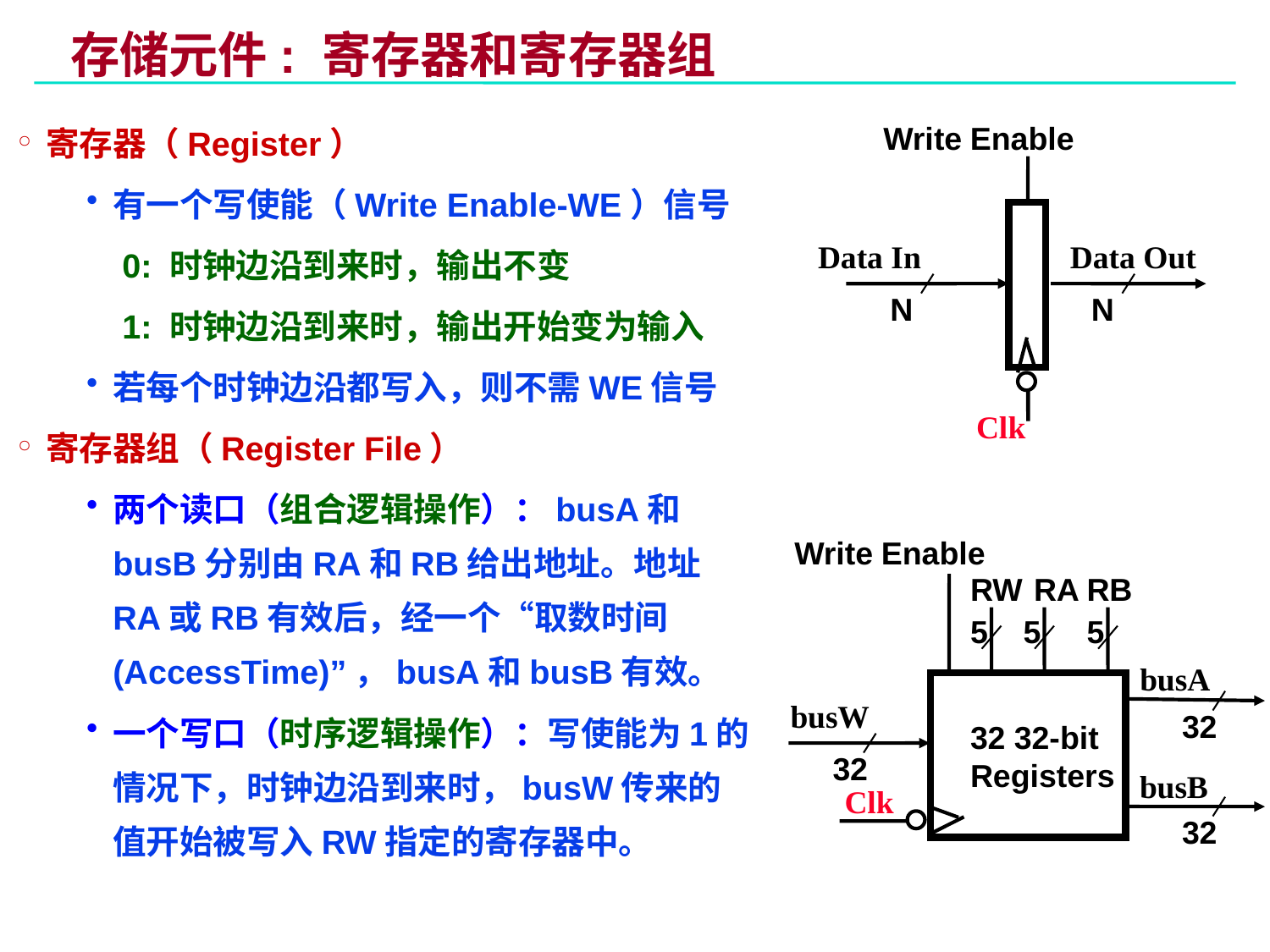

# 存储元件: 寄存器和寄存器组
寄存器（Register）
有一个写使能（Write Enable-WE）信号
	 0: 时钟边沿到来时，输出不变
	 1: 时钟边沿到来时，输出开始变为输入
若每个时钟边沿都写入，则不需WE信号
寄存器组（Register File）
两个读口（组合逻辑操作）：busA和busB分别由RA和RB给出地址。地址RA或RB有效后，经一个“取数时间(AccessTime)”，busA和busB有效。
一个写口（时序逻辑操作）：写使能为1的情况下，时钟边沿到来时，busW传来的值开始被写入RW指定的寄存器中。
Write Enable

Data In
Data Out

N

N

Clk
Write Enable
RW
RA
RB

5
5
5

busA

busW

32
32 32-bit
Registers

32
busB
Clk

32